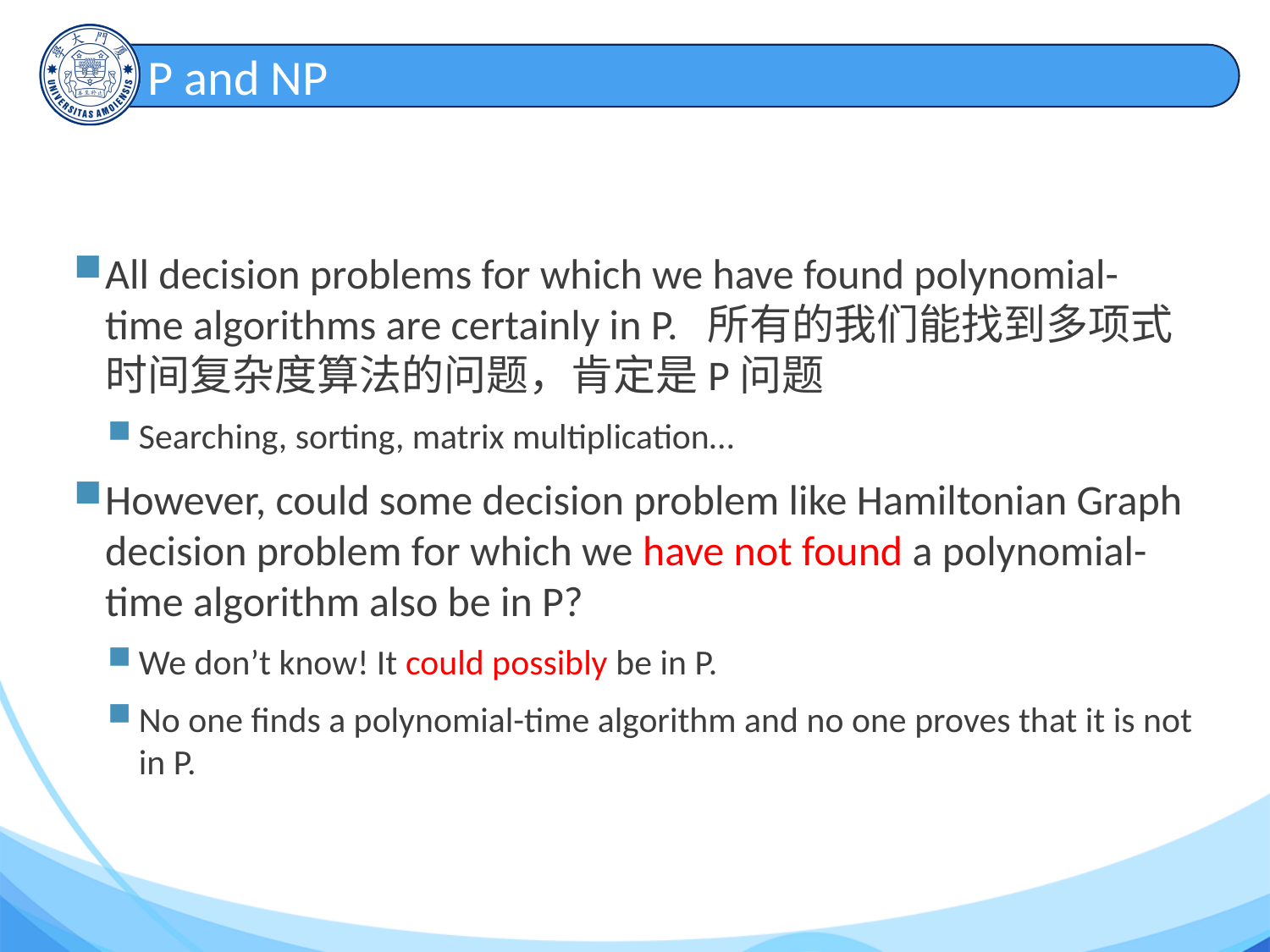

# P and NP
All decision problems for which we have found polynomial-time algorithms are certainly in P.  所有的我们能找到多项式时间复杂度算法的问题，肯定是P问题
Searching, sorting, matrix multiplication…
However, could some decision problem like Hamiltonian Graph decision problem for which we have not found a polynomial-time algorithm also be in P?
We don’t know! It could possibly be in P.
No one finds a polynomial-time algorithm and no one proves that it is not in P.
32